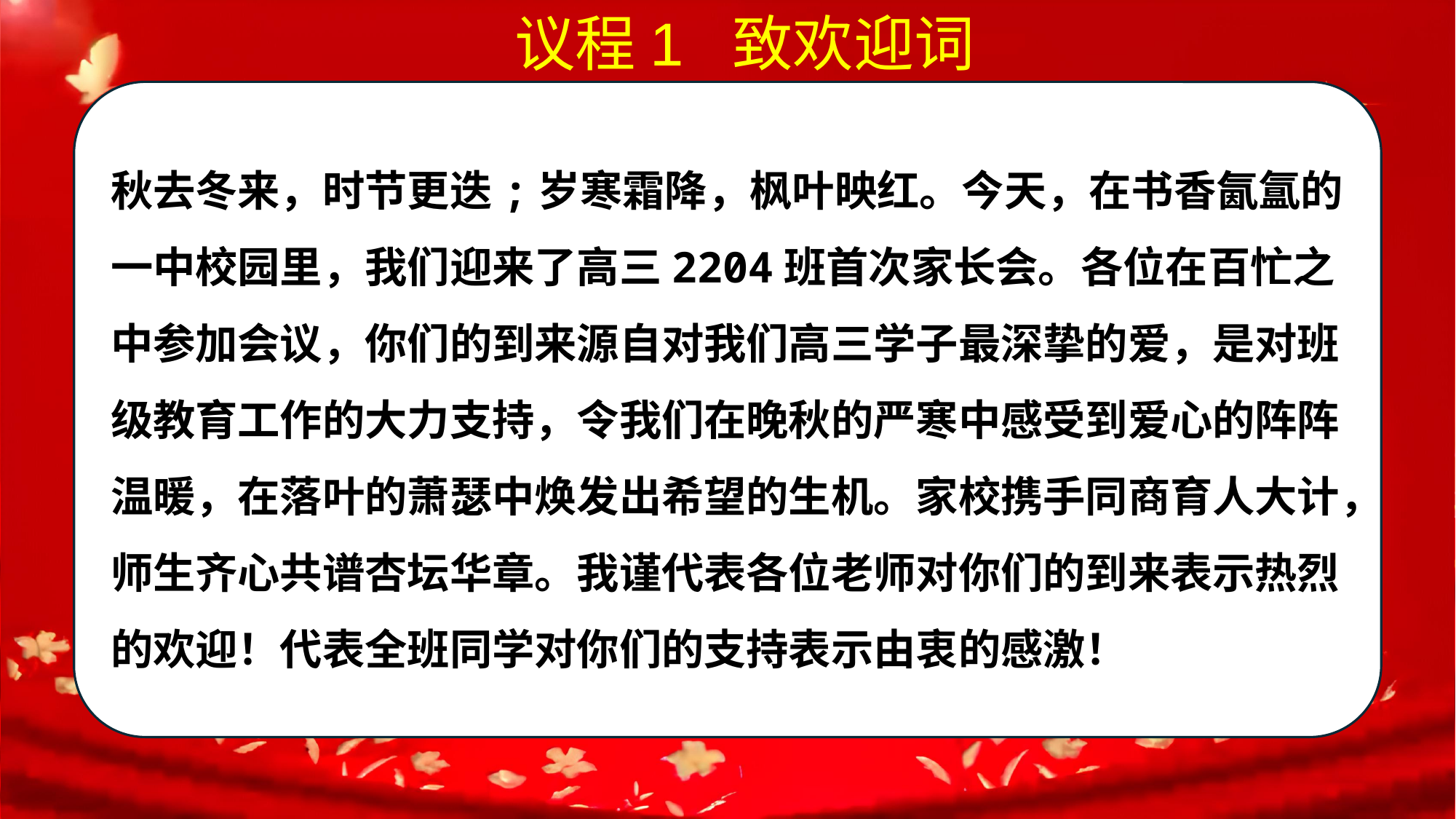

议程1  致欢迎词

秋去冬来，时节更迭;岁寒霜降，枫叶映红。今天，在书香氤氲的一中校园里，我们迎来了高三2204班首次家长会。各位在百忙之中参加会议，你们的到来源自对我们高三学子最深挚的爱，是对班级教育工作的大力支持，令我们在晚秋的严寒中感受到爱心的阵阵温暖，在落叶的萧瑟中焕发出希望的生机。家校携手同商育人大计，师生齐心共谱杏坛华章。我谨代表各位老师对你们的到来表示热烈的欢迎！代表全班同学对你们的支持表示由衷的感激！